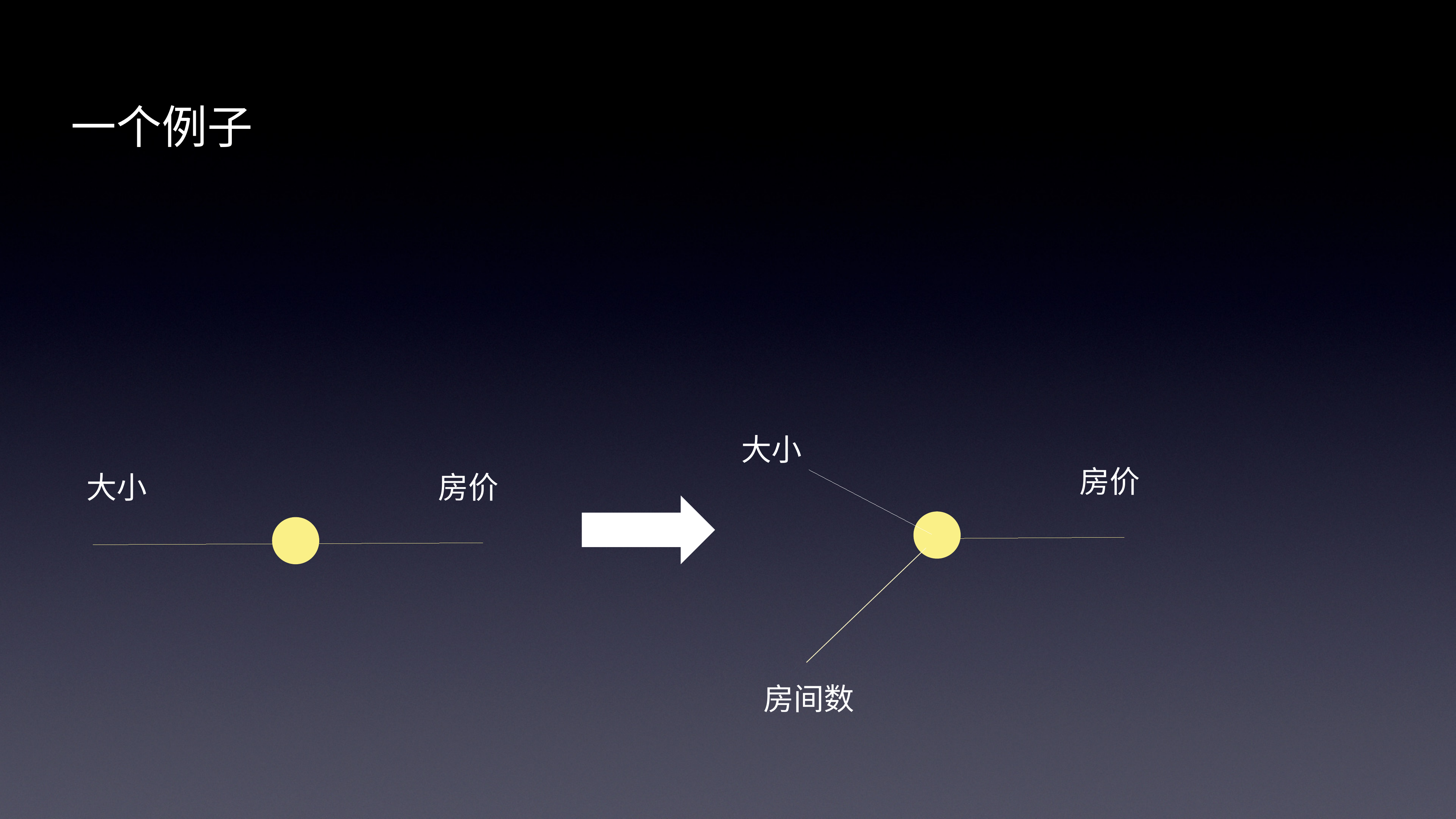

# 一个例子
大小
房价

房间数
大小
房价